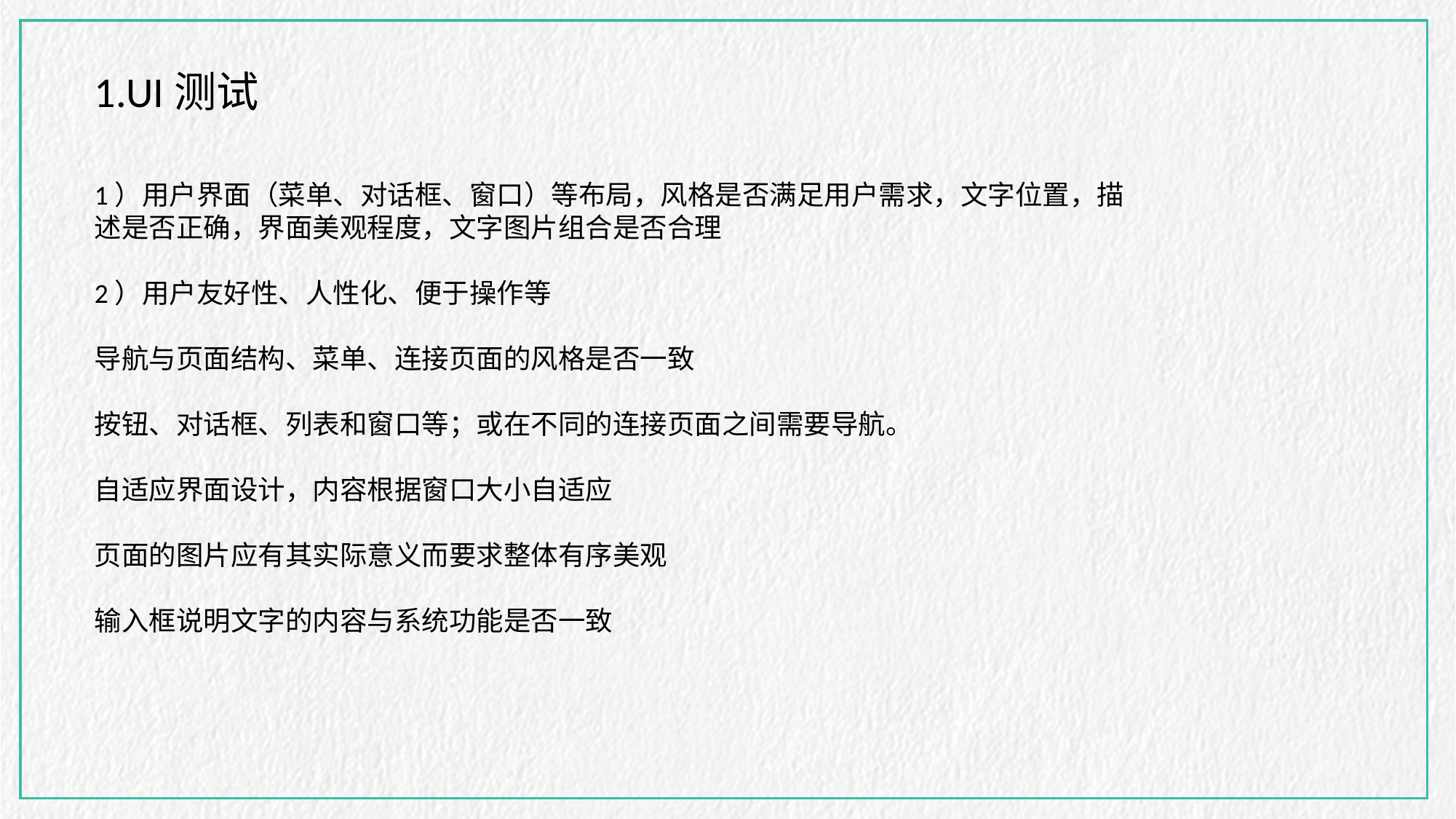

1.UI测试

1）用户界面（菜单、对话框、窗口）等布局，风格是否满足用户需求，文字位置，描述是否正确，界面美观程度，文字图片组合是否合理

2）用户友好性、人性化、便于操作等

导航与页面结构、菜单、连接页面的风格是否一致

按钮、对话框、列表和窗口等；或在不同的连接页面之间需要导航。

自适应界面设计，内容根据窗口大小自适应

页面的图片应有其实际意义而要求整体有序美观

输入框说明文字的内容与系统功能是否一致